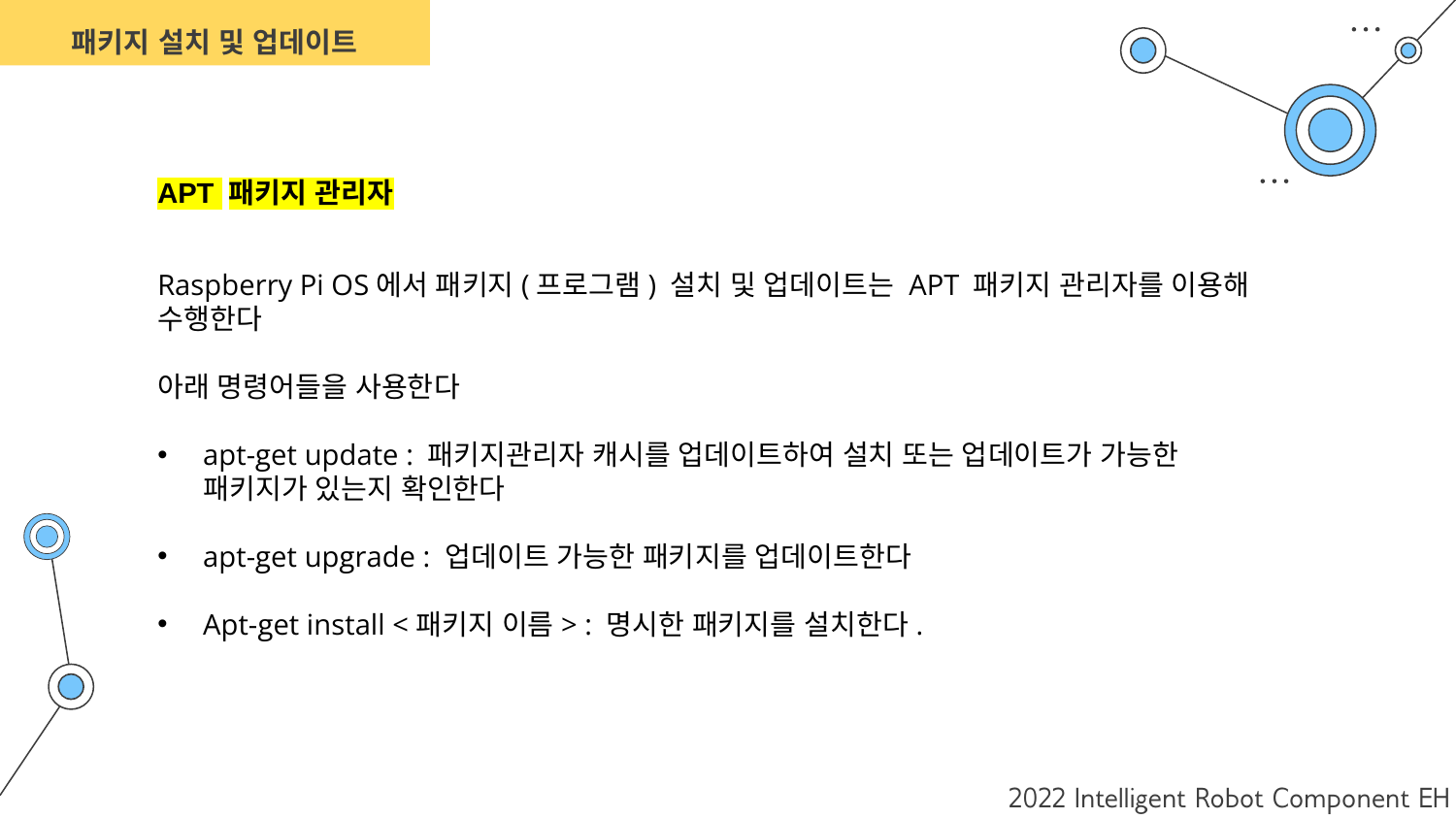

패키지 설치 및 업데이트
APT 패키지 관리자
Raspberry Pi OS에서 패키지(프로그램) 설치 및 업데이트는 APT 패키지 관리자를 이용해 수행한다

아래 명령어들을 사용한다

apt-get update : 패키지관리자 캐시를 업데이트하여 설치 또는 업데이트가 가능한 패키지가 있는지 확인한다

apt-get upgrade : 업데이트 가능한 패키지를 업데이트한다

Apt-get install <패키지 이름> : 명시한 패키지를 설치한다.
2022 Intelligent Robot Component EH